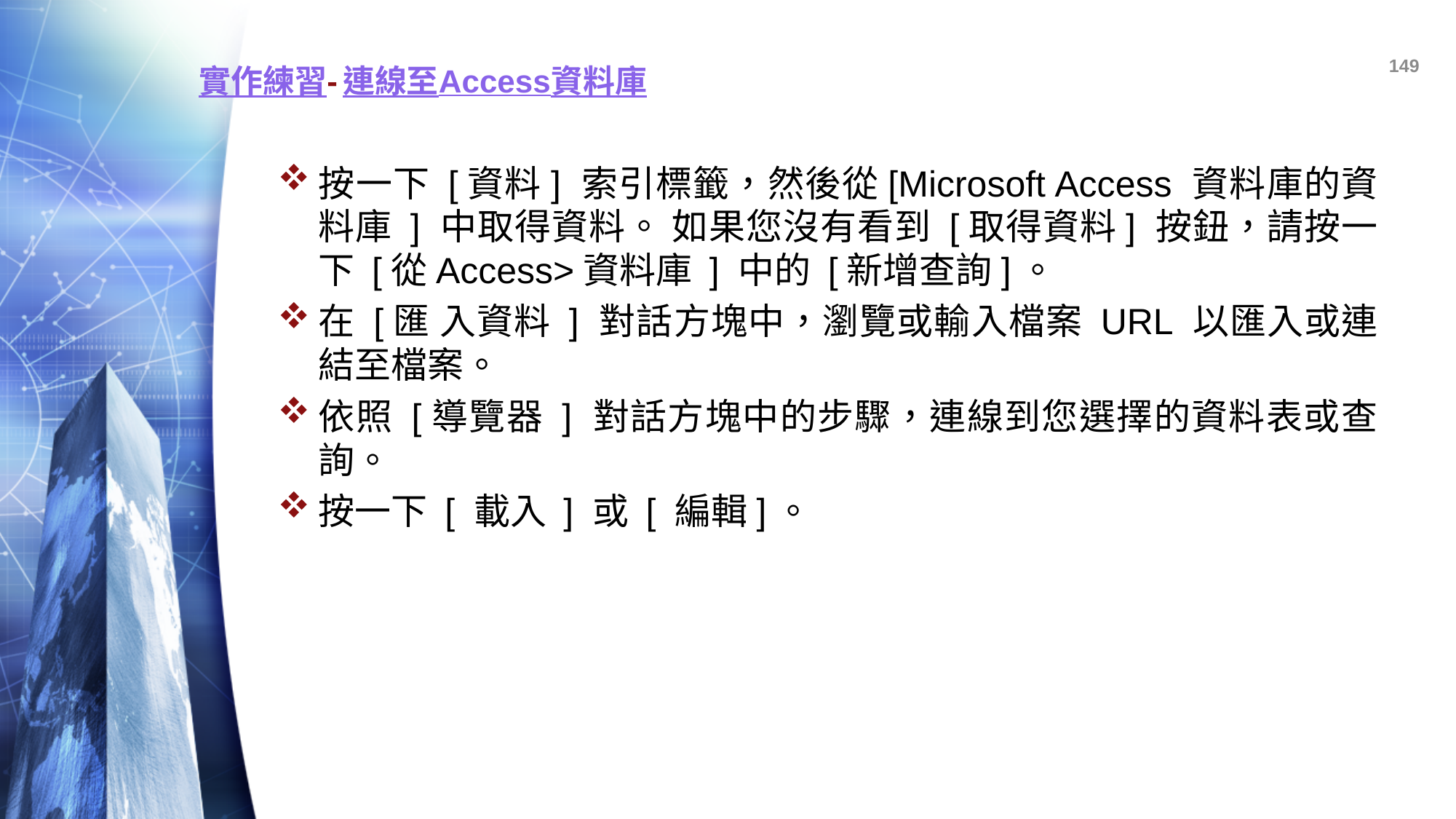

149
# 實作練習-連線至Access資料庫
按一下 [資料] 索引標籤，然後從[Microsoft Access 資料庫的資料庫 ] 中取得資料。 如果您沒有看到 [取得資料] 按鈕，請按一下 [從Access>資料庫 ] 中的 [新增查詢]。
在 [匯 入資料 ] 對話方塊中，瀏覽或輸入檔案 URL 以匯入或連結至檔案。
依照 [導覽器 ] 對話方塊中的步驟，連線到您選擇的資料表或查詢。
按一下 [ 載入 ] 或 [ 編輯]。